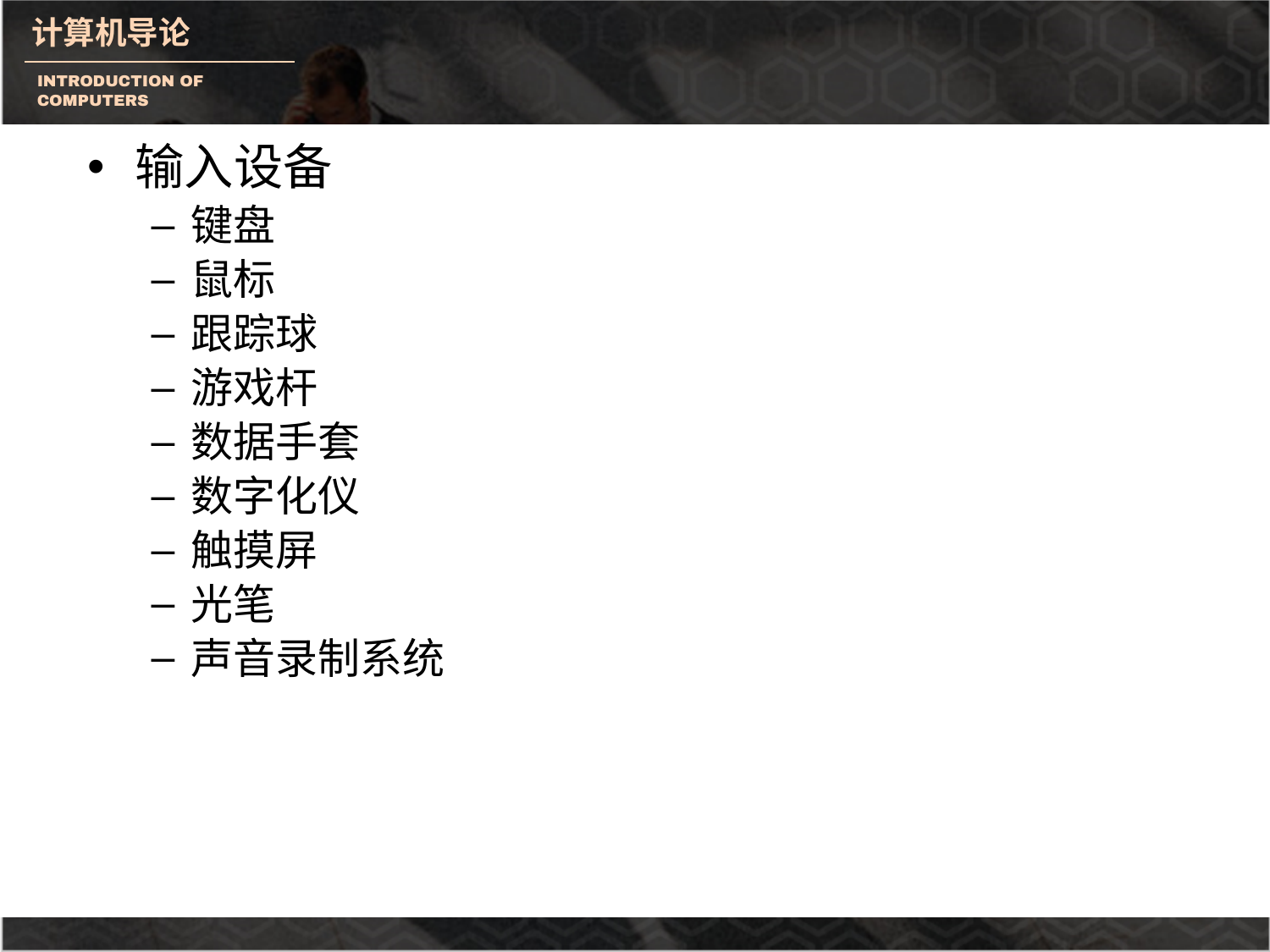

# Input Devices
输入设备
键盘
鼠标
跟踪球
游戏杆
数据手套
数字化仪
触摸屏
光笔
声音录制系统